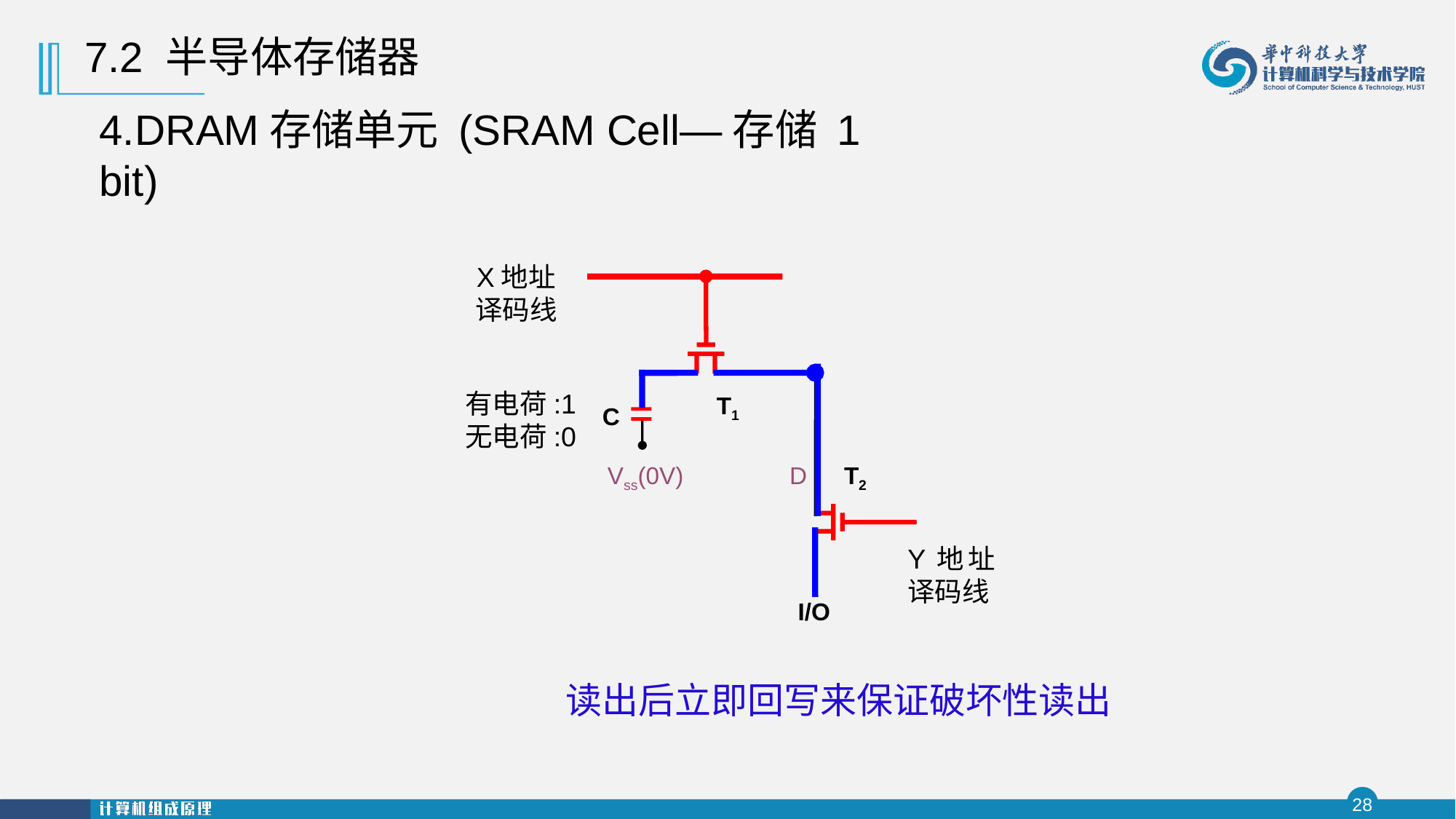

7.2 半导体存储器
4.DRAM存储单元 (SRAM Cell—存储 1 bit)
X地址译码线

有电荷:1
无电荷:0
T1
C

D
T2
Vss(0V)

Y地址译码线
I/O
读出后立即回写来保证破坏性读出